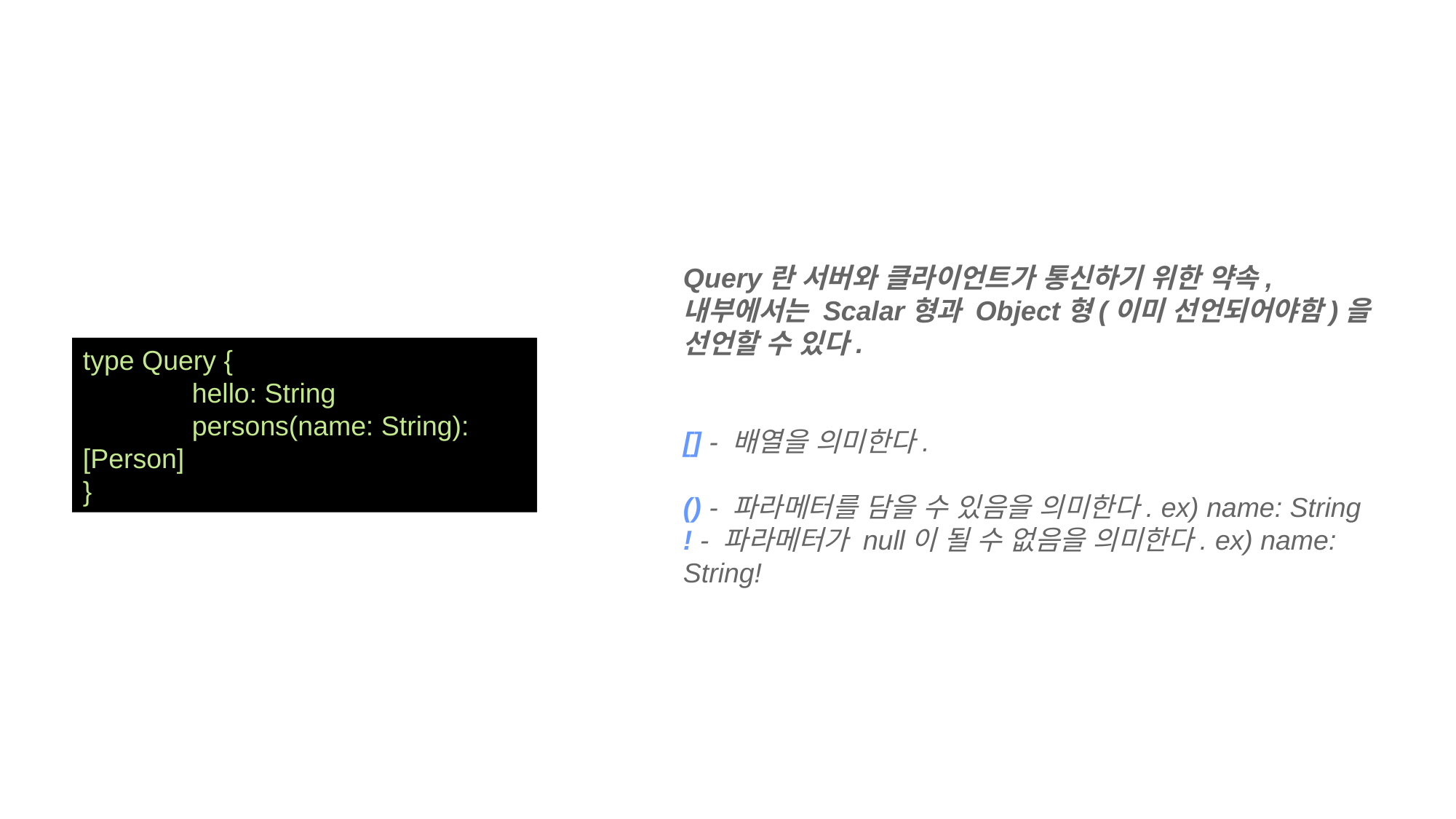

Query란 서버와 클라이언트가 통신하기 위한 약속,
내부에서는 Scalar형과 Object형(이미 선언되어야함)을 선언할 수 있다.

[] - 배열을 의미한다.
() - 파라메터를 담을 수 있음을 의미한다. ex) name: String
! - 파라메터가 null이 될 수 없음을 의미한다. ex) name: String!
type Query {
	hello: String
	persons(name: String): [Person]
}